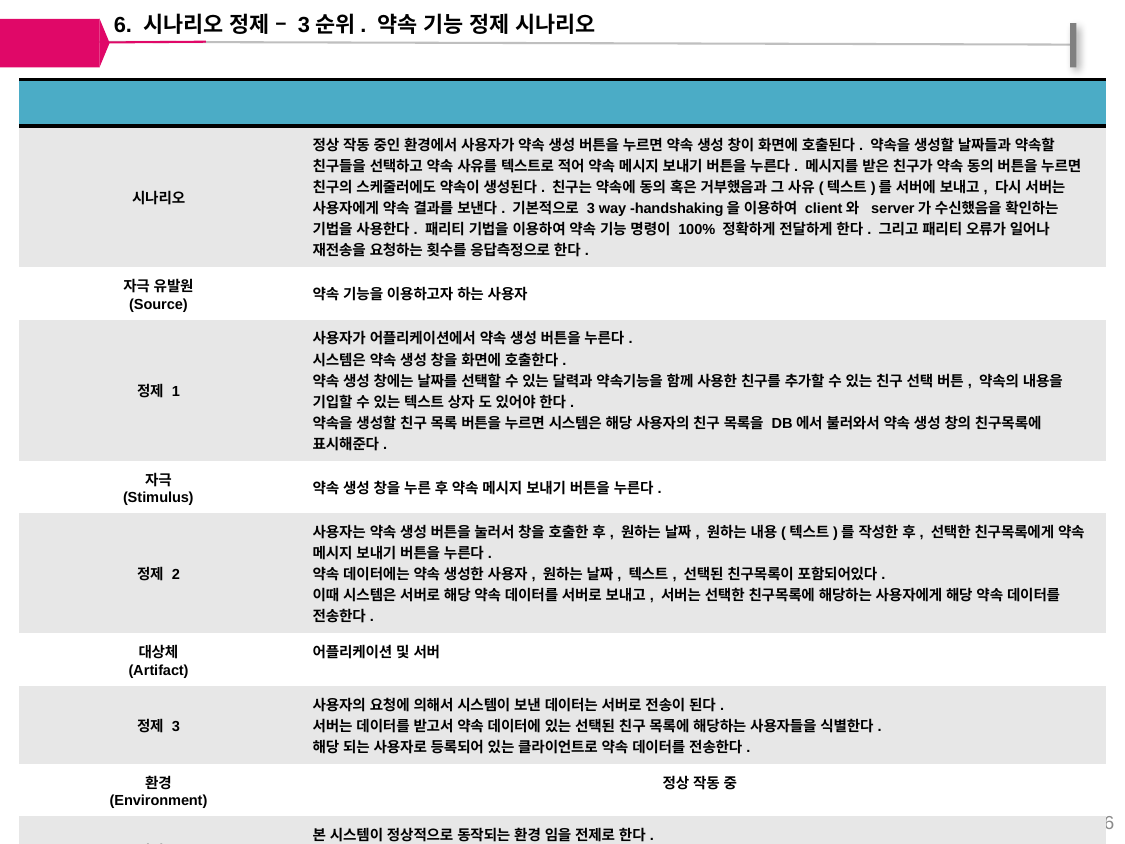

6. 시나리오 정제 – 3순위. 약속 기능 정제 시나리오
| 항목 | 내용 |
| --- | --- |
| 시나리오 | 정상 작동 중인 환경에서 사용자가 약속 생성 버튼을 누르면 약속 생성 창이 화면에 호출된다. 약속을 생성할 날짜들과 약속할 친구들을 선택하고 약속 사유를 텍스트로 적어 약속 메시지 보내기 버튼을 누른다. 메시지를 받은 친구가 약속 동의 버튼을 누르면 친구의 스케줄러에도 약속이 생성된다. 친구는 약속에 동의 혹은 거부했음과 그 사유(텍스트)를 서버에 보내고, 다시 서버는 사용자에게 약속 결과를 보낸다. 기본적으로 3 way -handshaking을 이용하여 client와 server가 수신했음을 확인하는 기법을 사용한다. 패리티 기법을 이용하여 약속 기능 명령이 100% 정확하게 전달하게 한다. 그리고 패리티 오류가 일어나 재전송을 요청하는 횟수를 응답측정으로 한다. |
| 자극 유발원 (Source) | 약속 기능을 이용하고자 하는 사용자 |
| 정제 1 | 사용자가 어플리케이션에서 약속 생성 버튼을 누른다. 시스템은 약속 생성 창을 화면에 호출한다. 약속 생성 창에는 날짜를 선택할 수 있는 달력과 약속기능을 함께 사용한 친구를 추가할 수 있는 친구 선택 버튼, 약속의 내용을 기입할 수 있는 텍스트 상자 도 있어야 한다. 약속을 생성할 친구 목록 버튼을 누르면 시스템은 해당 사용자의 친구 목록을 DB에서 불러와서 약속 생성 창의 친구목록에 표시해준다. |
| 자극 (Stimulus) | 약속 생성 창을 누른 후 약속 메시지 보내기 버튼을 누른다. |
| 정제 2 | 사용자는 약속 생성 버튼을 눌러서 창을 호출한 후, 원하는 날짜, 원하는 내용(텍스트)를 작성한 후, 선택한 친구목록에게 약속 메시지 보내기 버튼을 누른다. 약속 데이터에는 약속 생성한 사용자, 원하는 날짜, 텍스트, 선택된 친구목록이 포함되어있다. 이때 시스템은 서버로 해당 약속 데이터를 서버로 보내고, 서버는 선택한 친구목록에 해당하는 사용자에게 해당 약속 데이터를 전송한다. |
| 대상체 (Artifact) | 어플리케이션 및 서버 |
| 정제 3 | 사용자의 요청에 의해서 시스템이 보낸 데이터는 서버로 전송이 된다. 서버는 데이터를 받고서 약속 데이터에 있는 선택된 친구 목록에 해당하는 사용자들을 식별한다. 해당 되는 사용자로 등록되어 있는 클라이언트로 약속 데이터를 전송한다. |
| 환경 (Environment) | 정상 작동 중 |
| 정제 4 | 본 시스템이 정상적으로 동작되는 환경 임을 전제로 한다. 또한 서버에서 데이터를 받아오기 위해서 무선데이터 또는 3G/4G에 연결된 상태여야 한다. |
66